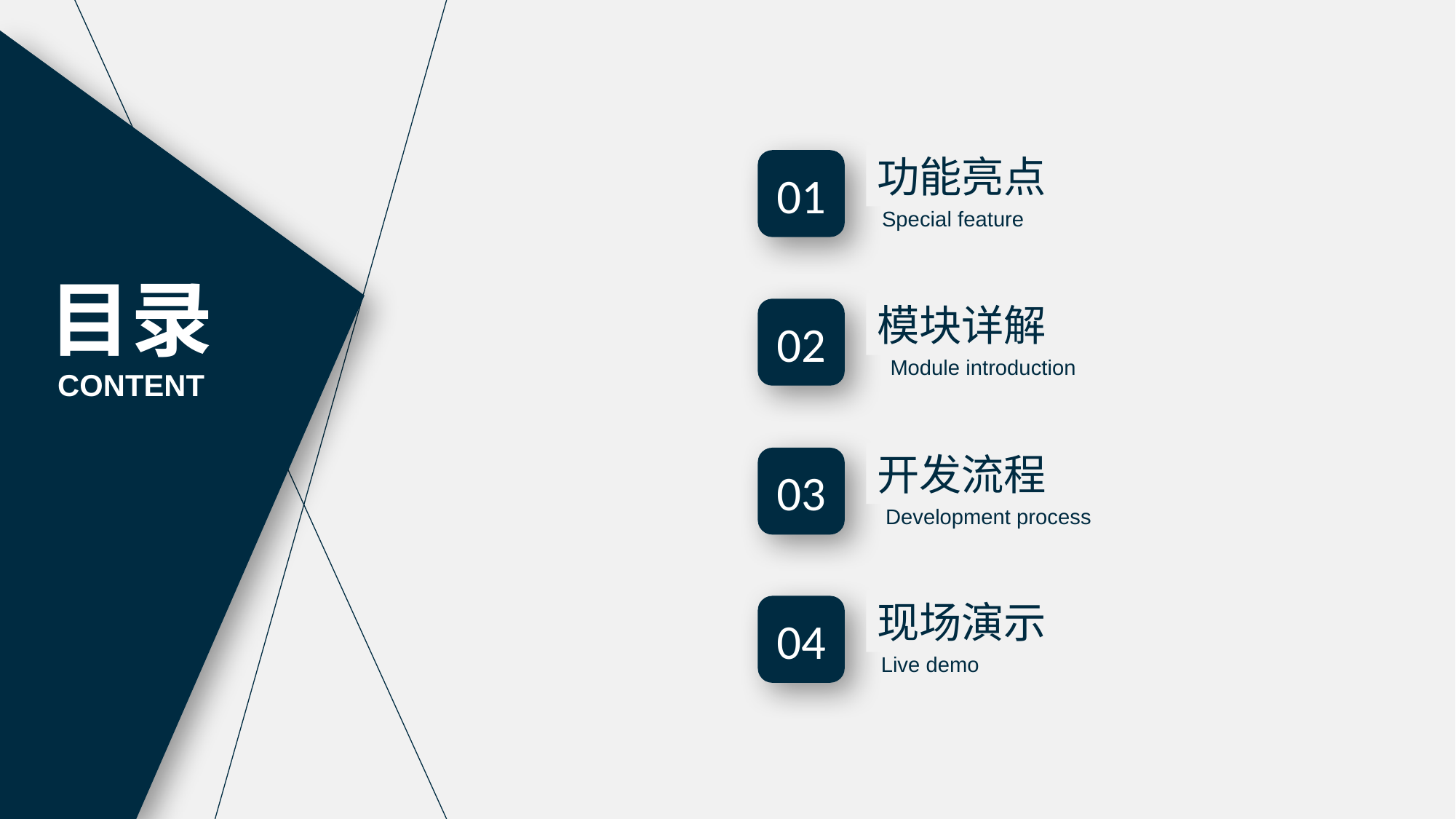

功能亮点

01
Special feature
目录
CONTENT
模块详解

02
Module introduction
开发流程

03
Development process
现场演示

04
Live demo